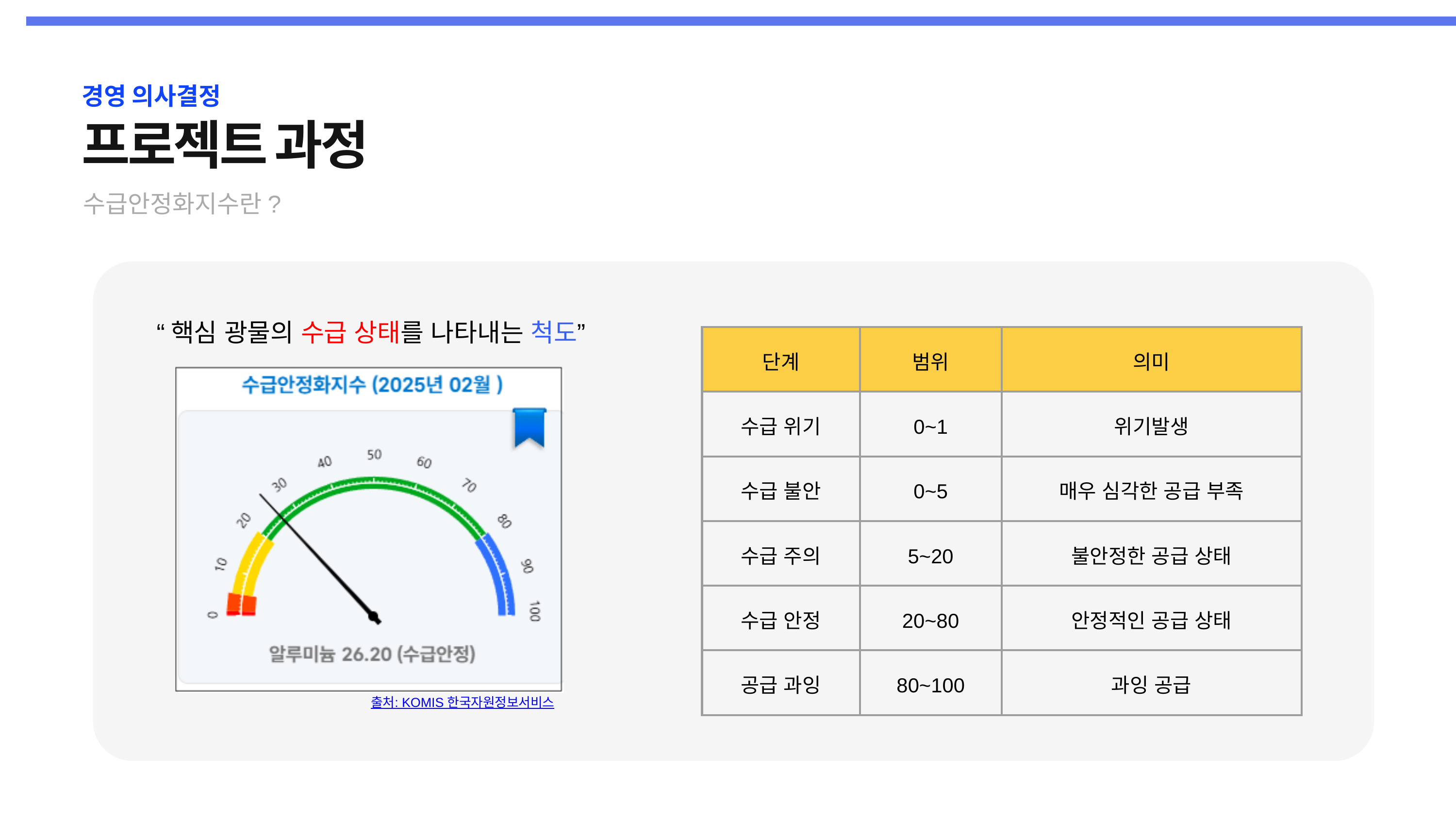

경영 의사결정

프로젝트 과정

수급안정화지수란?

“핵심 광물의 수급 상태를 나타내는 척도”
| 단계 | 범위 | 의미 |
| --- | --- | --- |
| 수급 위기 | 0~1 | 위기발생 |
| 수급 불안 | 0~5 | 매우 심각한 공급 부족 |
| 수급 주의 | 5~20 | 불안정한 공급 상태 |
| 수급 안정 | 20~80 | 안정적인 공급 상태 |
| 공급 과잉 | 80~100 | 과잉 공급 |

출처: KOMIS 한국자원정보서비스